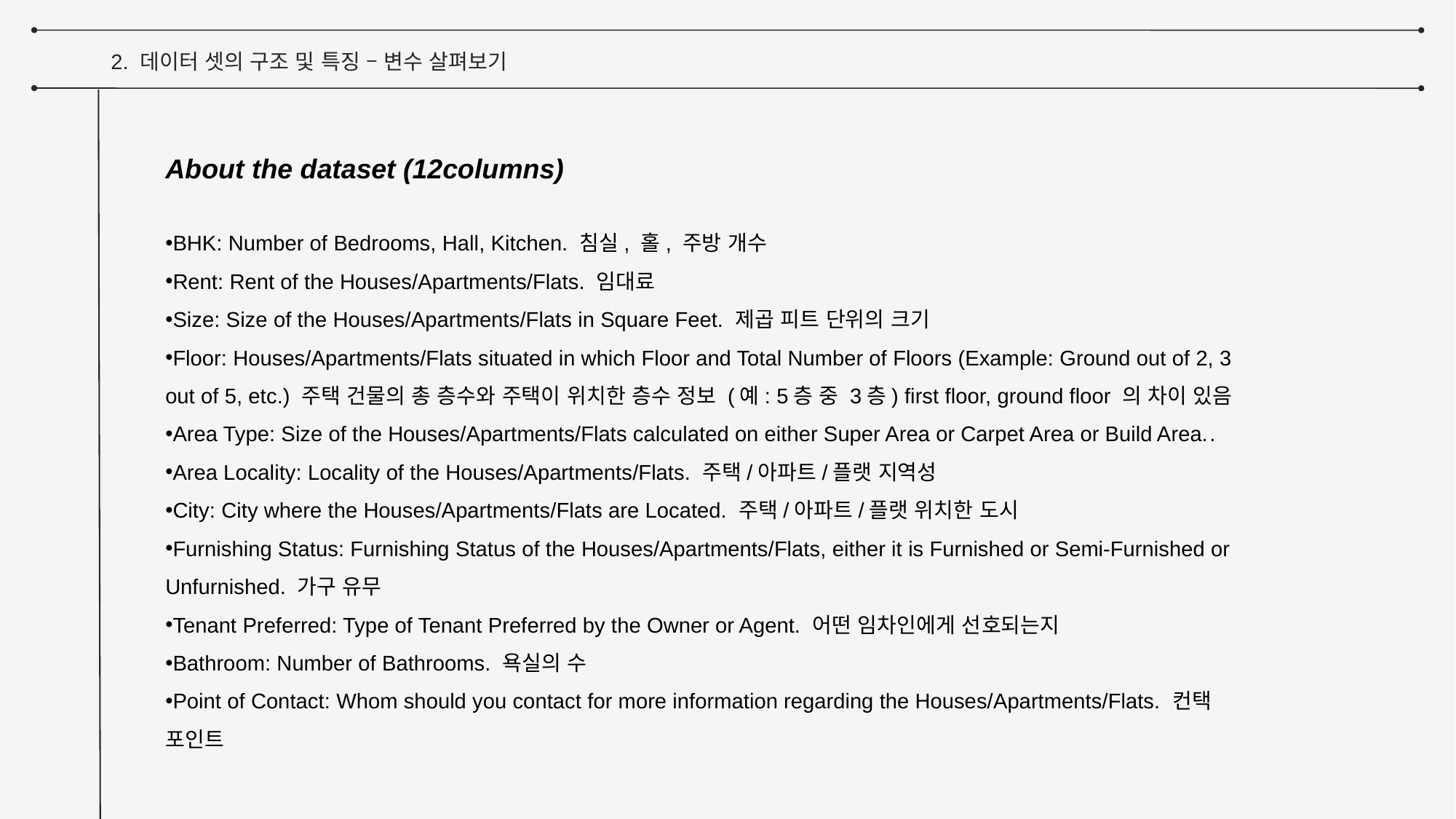

2. 데이터 셋의 구조 및 특징 – 변수 살펴보기
About the dataset (12columns)

BHK: Number of Bedrooms, Hall, Kitchen. 침실, 홀, 주방 개수
Rent: Rent of the Houses/Apartments/Flats. 임대료
Size: Size of the Houses/Apartments/Flats in Square Feet. 제곱 피트 단위의 크기
Floor: Houses/Apartments/Flats situated in which Floor and Total Number of Floors (Example: Ground out of 2, 3 out of 5, etc.) 주택 건물의 총 층수와 주택이 위치한 층수 정보 (예: 5층 중 3층) first floor, ground floor 의 차이 있음
Area Type: Size of the Houses/Apartments/Flats calculated on either Super Area or Carpet Area or Build Area..
Area Locality: Locality of the Houses/Apartments/Flats. 주택/아파트/플랫 지역성
City: City where the Houses/Apartments/Flats are Located. 주택/아파트/플랫 위치한 도시
Furnishing Status: Furnishing Status of the Houses/Apartments/Flats, either it is Furnished or Semi-Furnished or Unfurnished. 가구 유무
Tenant Preferred: Type of Tenant Preferred by the Owner or Agent. 어떤 임차인에게 선호되는지
Bathroom: Number of Bathrooms. 욕실의 수
Point of Contact: Whom should you contact for more information regarding the Houses/Apartments/Flats. 컨택 포인트